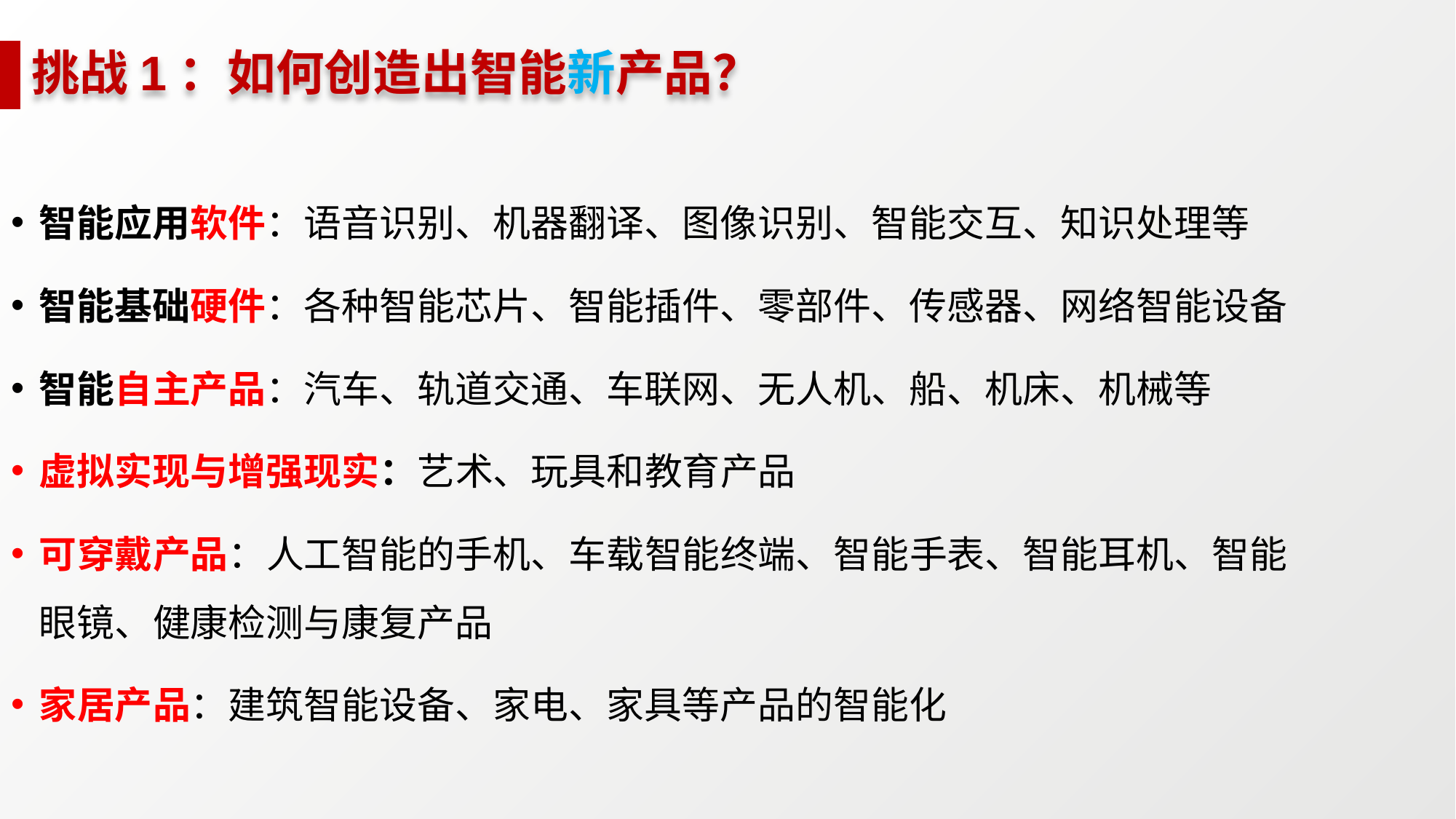

# 挑战1：如何创造出智能新产品？
智能应用软件：语音识别、机器翻译、图像识别、智能交互、知识处理等
智能基础硬件：各种智能芯片、智能插件、零部件、传感器、网络智能设备
智能自主产品：汽车、轨道交通、车联网、无人机、船、机床、机械等
虚拟实现与增强现实：艺术、玩具和教育产品
可穿戴产品：人工智能的手机、车载智能终端、智能手表、智能耳机、智能眼镜、健康检测与康复产品
家居产品：建筑智能设备、家电、家具等产品的智能化